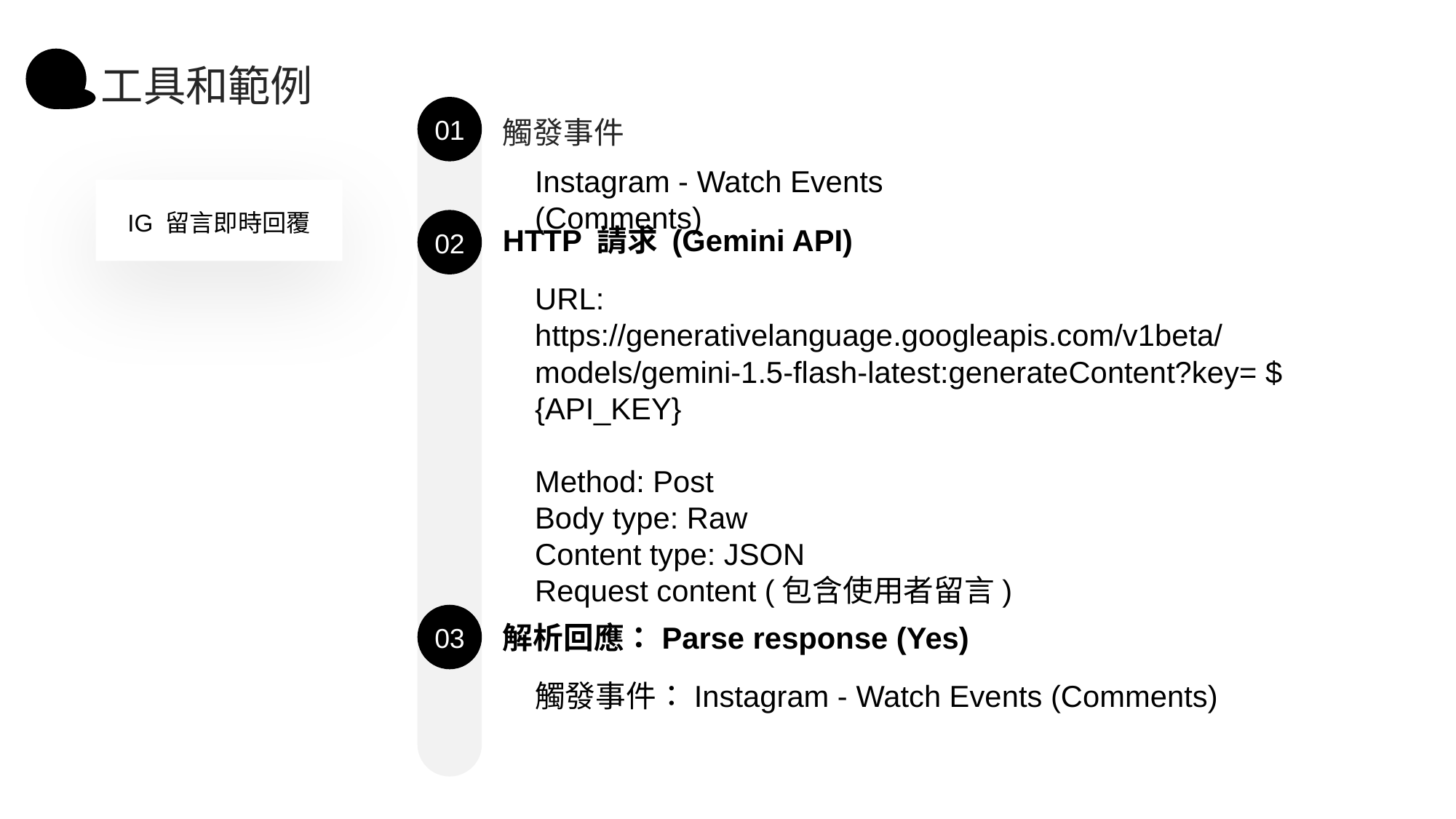

工具和範例
觸發事件

01
Instagram - Watch Events (Comments)
IG 留言即時回覆
HTTP 請求 (Gemini API)

02
URL:
https://generativelanguage.googleapis.com/v1beta/models/gemini-1.5-flash-latest:generateContent?key= ${API_KEY}

Method: Post
Body type: Raw
Content type: JSON
Request content (包含使用者留言)
解析回應：Parse response (Yes)

03
觸發事件：Instagram - Watch Events (Comments)